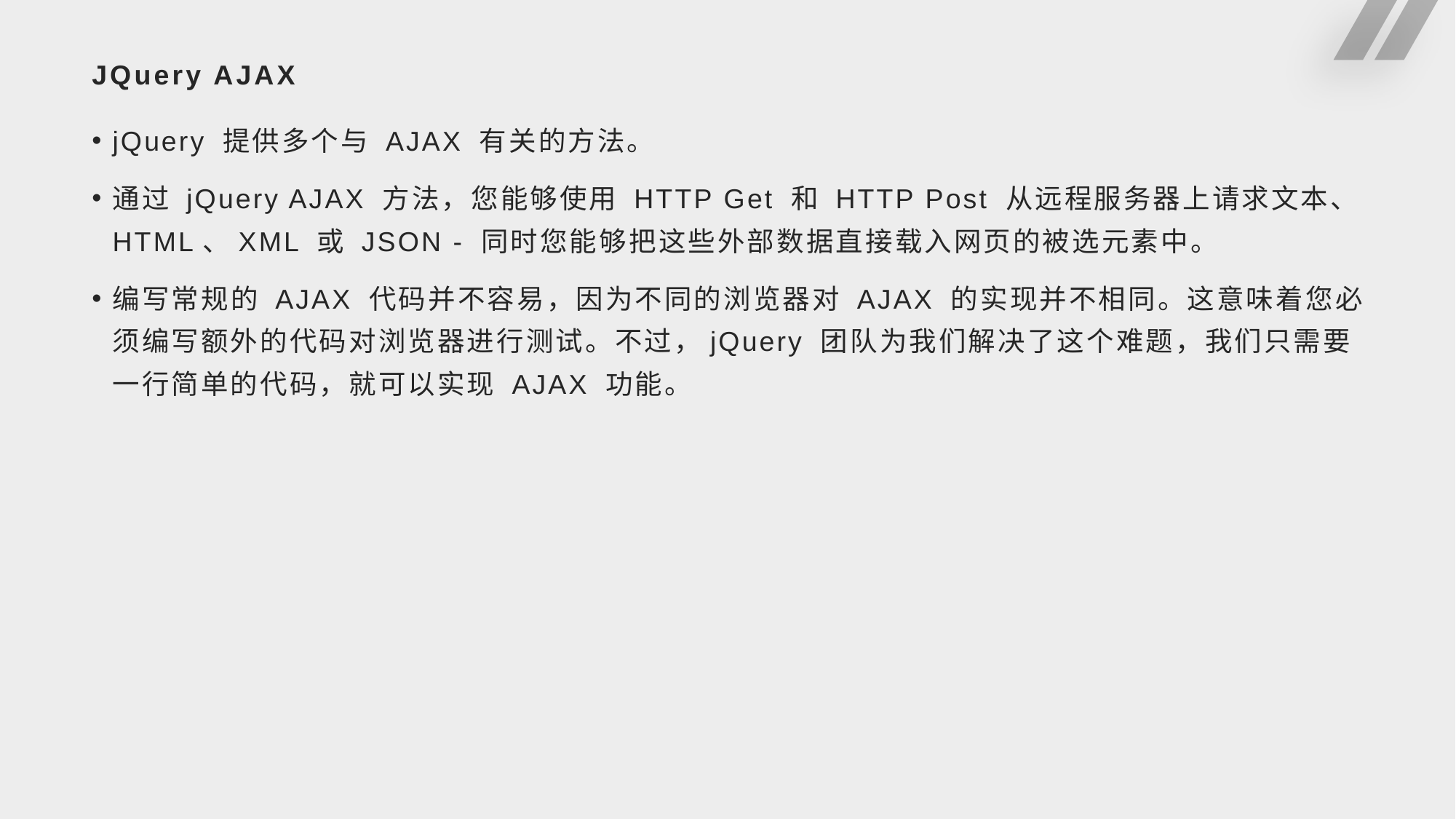

# JQuery AJAX
jQuery 提供多个与 AJAX 有关的方法。
通过 jQuery AJAX 方法，您能够使用 HTTP Get 和 HTTP Post 从远程服务器上请求文本、HTML、XML 或 JSON - 同时您能够把这些外部数据直接载入网页的被选元素中。
编写常规的 AJAX 代码并不容易，因为不同的浏览器对 AJAX 的实现并不相同。这意味着您必须编写额外的代码对浏览器进行测试。不过，jQuery 团队为我们解决了这个难题，我们只需要一行简单的代码，就可以实现 AJAX 功能。